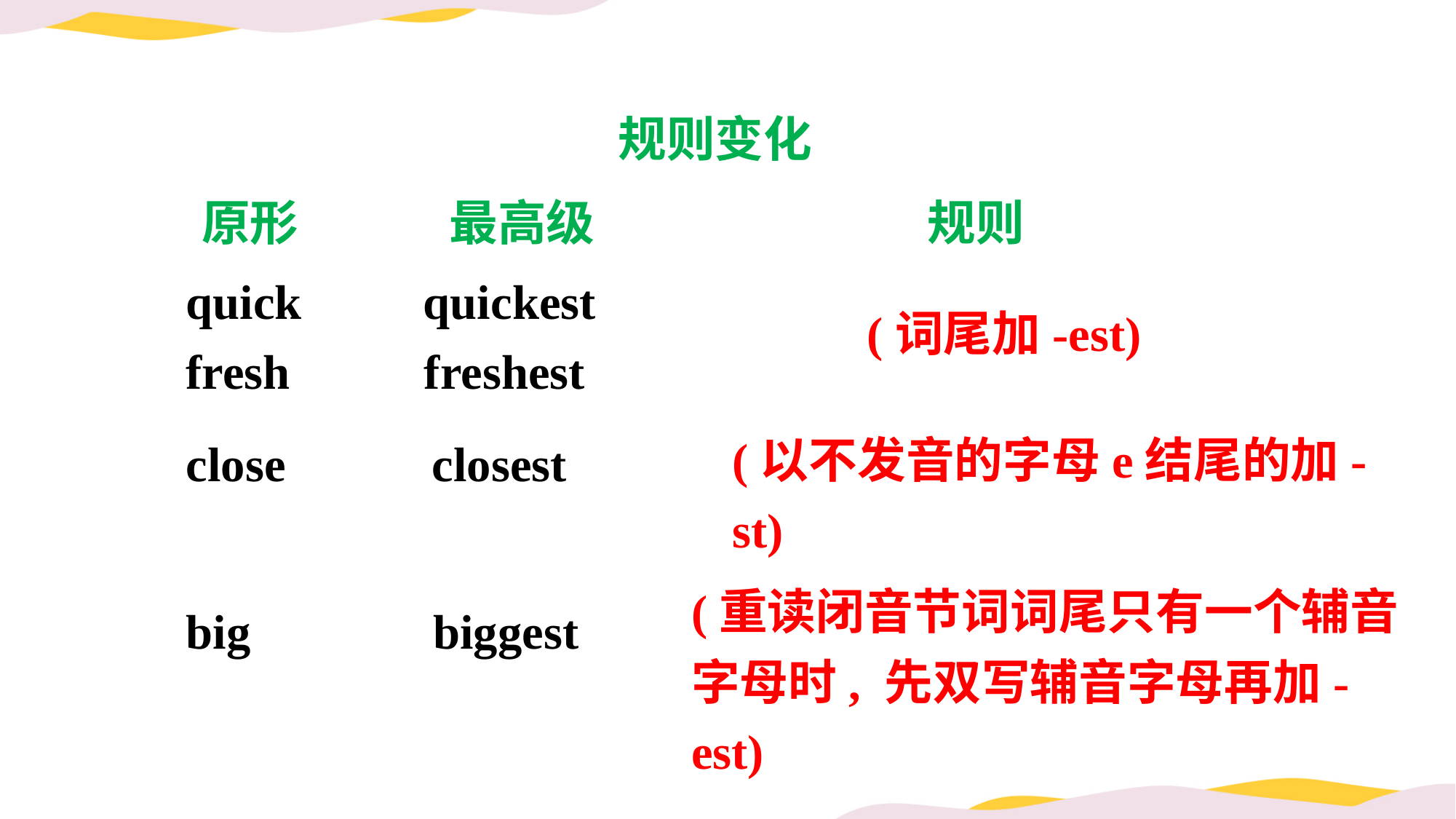

规则变化
原形
最高级
规则
quick          quickest
fresh           freshest
(词尾加-est)
(以不发音的字母e结尾的加-st)
close            closest
(重读闭音节词词尾只有一个辅音字母时, 先双写辅音字母再加-est)
big               biggest